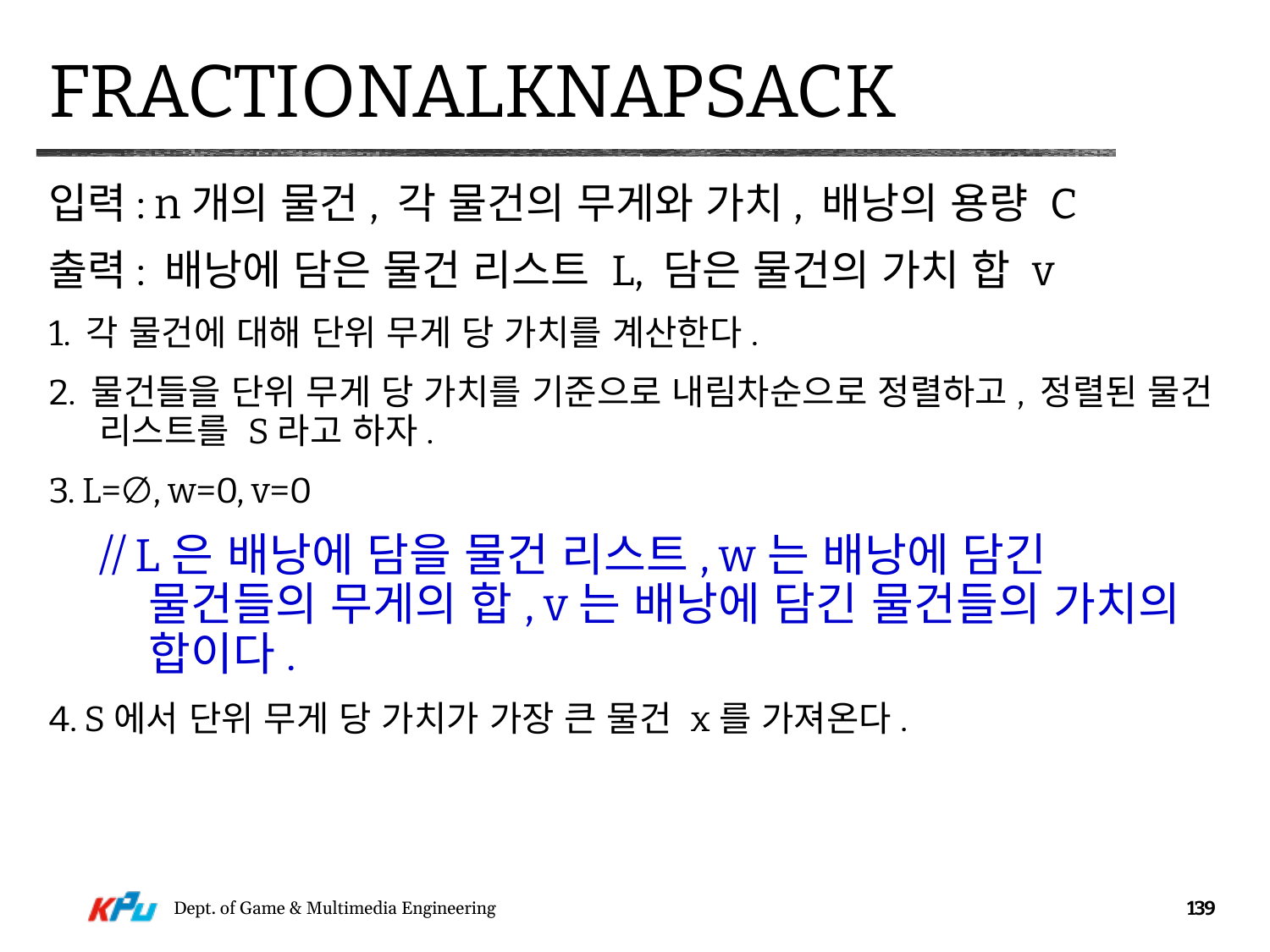

# FractionalKnapsack
입력: n개의 물건, 각 물건의 무게와 가치, 배낭의 용량 C
출력: 배낭에 담은 물건 리스트 L, 담은 물건의 가치 합 v
1. 각 물건에 대해 단위 무게 당 가치를 계산한다.
2. 물건들을 단위 무게 당 가치를 기준으로 내림차순으로 정렬하고, 정렬된 물건 리스트를 S라고 하자.
3. L=∅, w=0, v=0
// L은 배낭에 담을 물건 리스트, w는 배낭에 담긴 물건들의 무게의 합, v는 배낭에 담긴 물건들의 가치의 합이다.
4. S에서 단위 무게 당 가치가 가장 큰 물건 x를 가져온다.
Dept. of Game & Multimedia Engineering
139